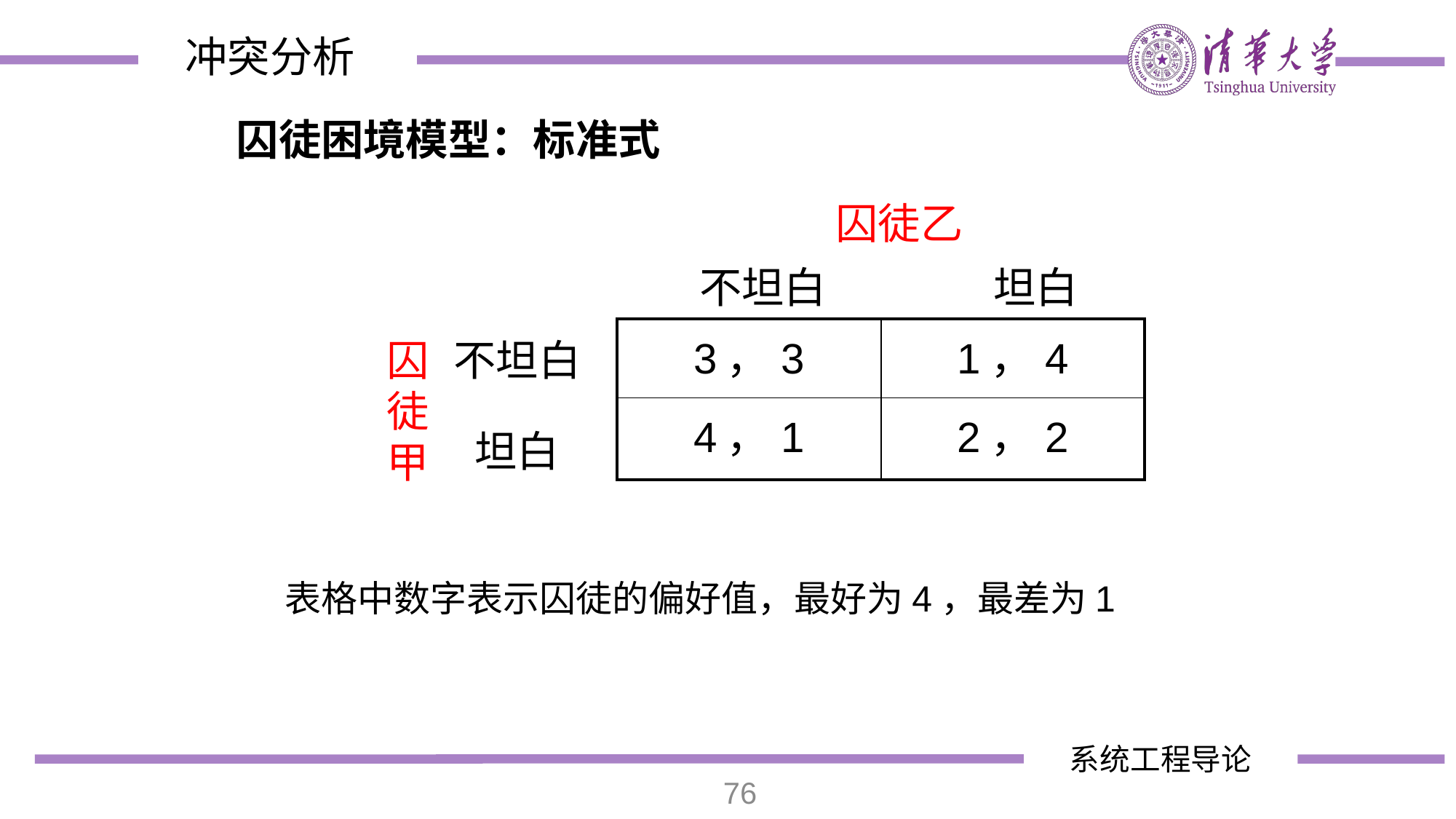

冲突分析
囚徒困境模型：标准式
囚徒乙
不坦白
坦白
| 3，3 | 1，4 |
| --- | --- |
| 4，1 | 2，2 |
囚徒甲
不坦白
坦白
表格中数字表示囚徒的偏好值，最好为4，最差为1